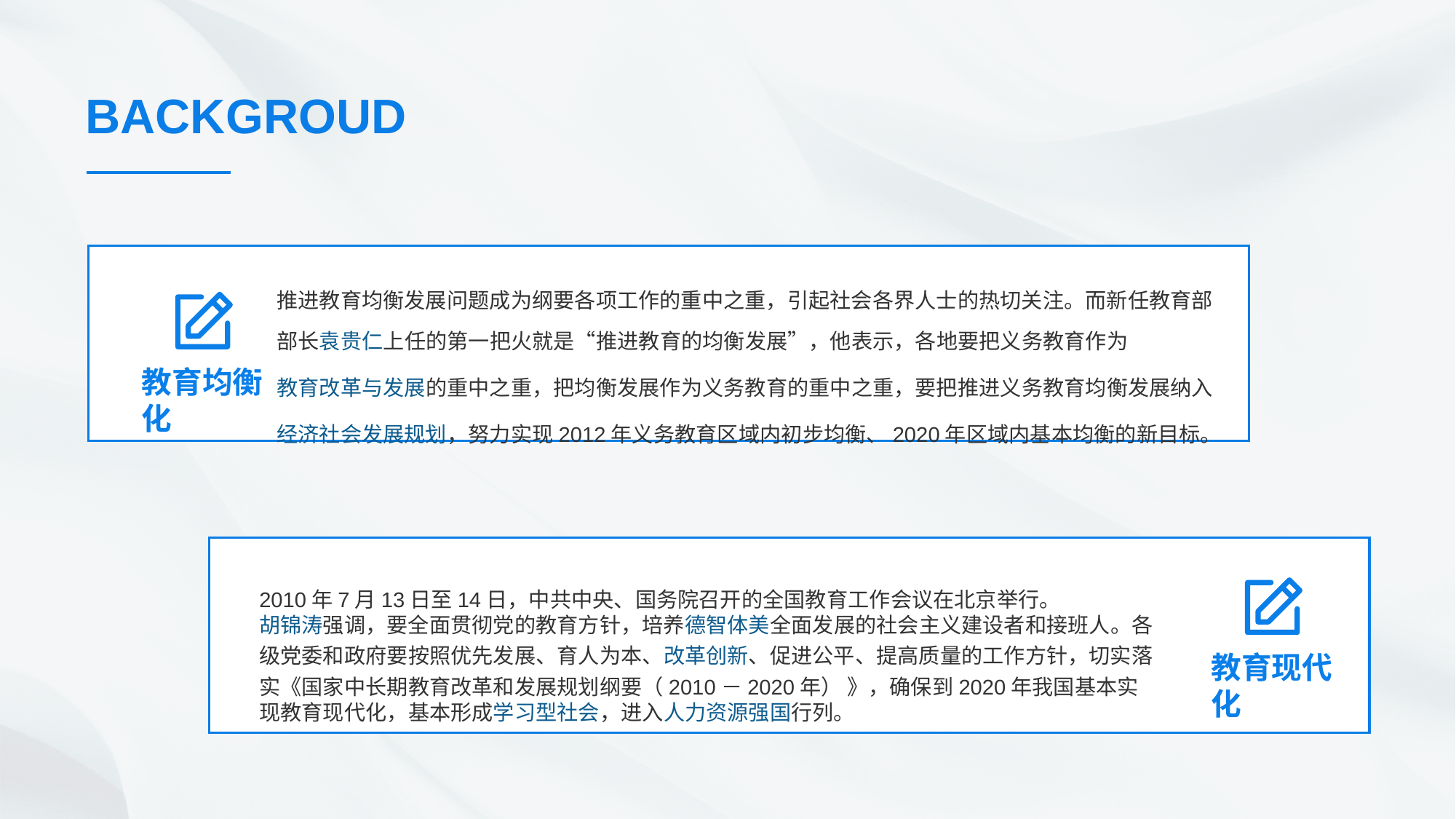

BACKGROUD
推进教育均衡发展问题成为纲要各项工作的重中之重，引起社会各界人士的热切关注。而新任教育部部长袁贵仁上任的第一把火就是“推进教育的均衡发展”，他表示，各地要把义务教育作为教育改革与发展的重中之重，把均衡发展作为义务教育的重中之重，要把推进义务教育均衡发展纳入经济社会发展规划，努力实现2012年义务教育区域内初步均衡、2020年区域内基本均衡的新目标。

教育均衡化

教育现代化
2010年7月13日至14日，中共中央、国务院召开的全国教育工作会议在北京举行。
胡锦涛强调，要全面贯彻党的教育方针，培养德智体美全面发展的社会主义建设者和接班人。各级党委和政府要按照优先发展、育人为本、改革创新、促进公平、提高质量的工作方针，切实落实《国家中长期教育改革和发展规划纲要（2010－2020年） 》，确保到2020年我国基本实现教育现代化，基本形成学习型社会，进入人力资源强国行列。